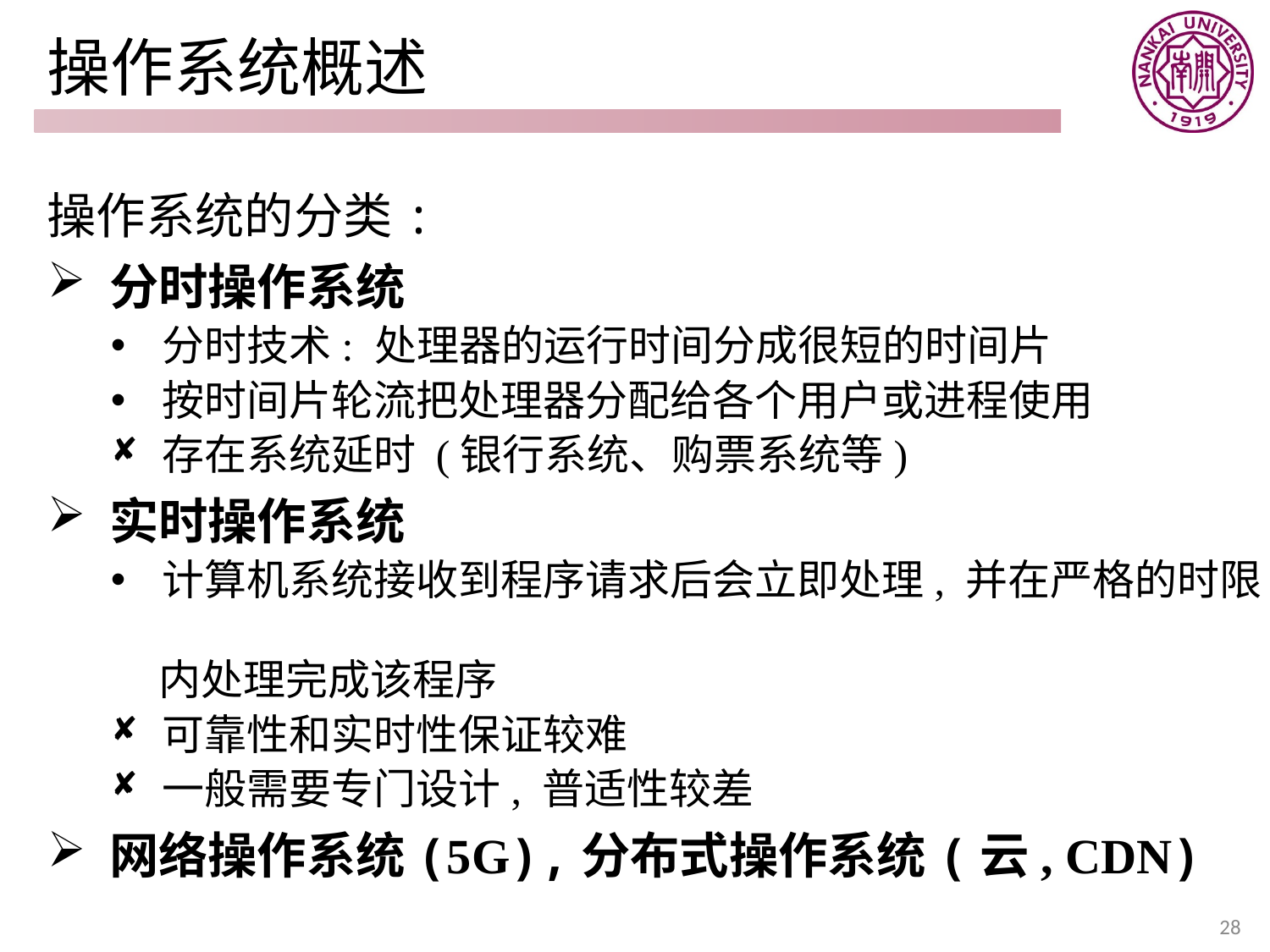

# 操作系统概述
操作系统的分类:
 分时操作系统
 分时技术: 处理器的运行时间分成很短的时间片
 按时间片轮流把处理器分配给各个用户或进程使用
 存在系统延时 (银行系统、购票系统等)
 实时操作系统
 计算机系统接收到程序请求后会立即处理, 并在严格的时限
    内处理完成该程序
 可靠性和实时性保证较难
 一般需要专门设计, 普适性较差
 网络操作系统(5G),分布式操作系统(云, CDN)

28